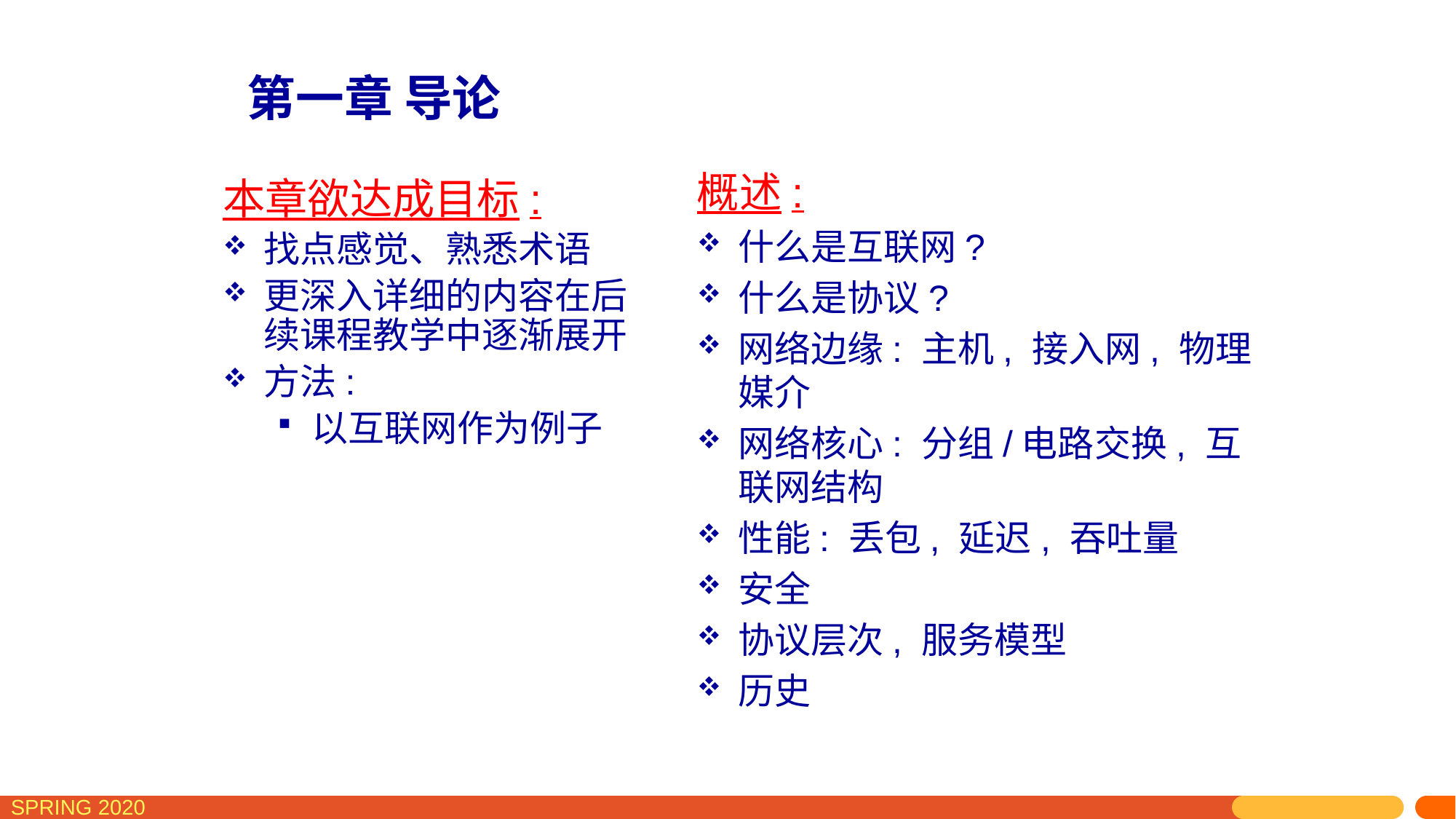

# 第一章 导论
概述:
什么是互联网?
什么是协议?
网络边缘: 主机, 接入网, 物理媒介
网络核心: 分组/电路交换, 互联网结构
性能: 丢包, 延迟, 吞吐量
安全
协议层次, 服务模型
历史

本章欲达成目标:
找点感觉、熟悉术语
更深入详细的内容在后续课程教学中逐渐展开
方法:
以互联网作为例子